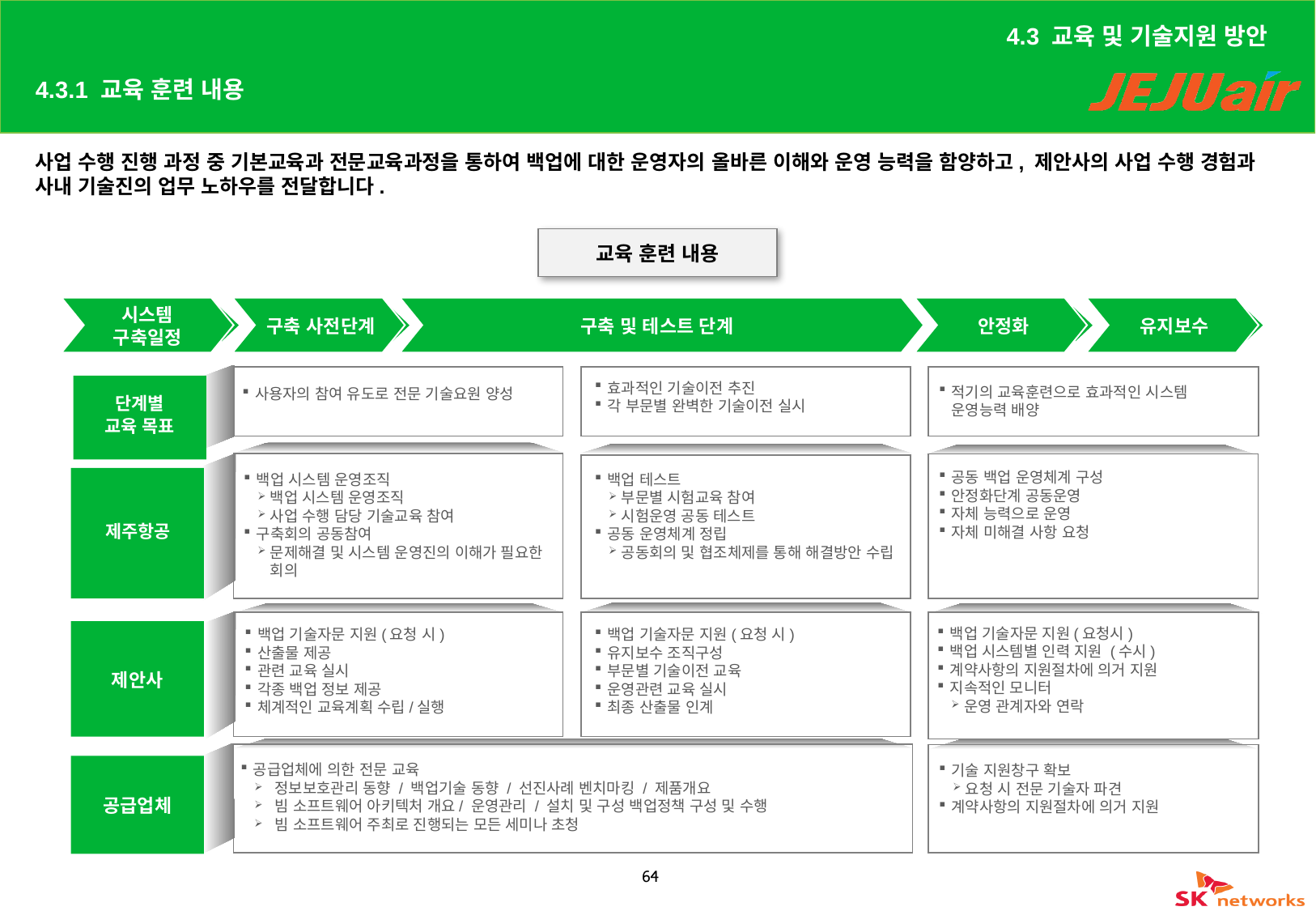

4.3 교육 및 기술지원 방안
# 4.3.1 교육 훈련 내용

사업 수행 진행 과정 중 기본교육과 전문교육과정을 통하여 백업에 대한 운영자의 올바른 이해와 운영 능력을 함양하고, 제안사의 사업 수행 경험과 사내 기술진의 업무 노하우를 전달합니다.
교육 훈련 내용

구축 및 테스트 단계

시스템
구축일정
구축 사전단계
안정화
유지보수

효과적인 기술이전 추진
각 부문별 완벽한 기술이전 실시

적기의 교육훈련으로 효과적인 시스템 운영능력 배양
사용자의 참여 유도로 전문 기술요원 양성
단계별
교육 목표

공동 백업 운영체계 구성
안정화단계 공동운영
자체 능력으로 운영
자체 미해결 사항 요청
백업 시스템 운영조직
백업 시스템 운영조직
사업 수행 담당 기술교육 참여
구축회의 공동참여
문제해결 및 시스템 운영진의 이해가 필요한 회의
백업 테스트
부문별 시험교육 참여
시험운영 공동 테스트
공동 운영체계 정립
공동회의 및 협조체제를 통해 해결방안 수립

제주항공

백업 기술자문 지원(요청시)
백업 시스템별 인력 지원 (수시)
계약사항의 지원절차에 의거 지원
지속적인 모니터
운영 관계자와 연락
백업 기술자문 지원(요청 시)
산출물 제공
관련 교육 실시
각종 백업 정보 제공
체계적인 교육계획 수립/실행
백업 기술자문 지원(요청 시)
유지보수 조직구성
부문별 기술이전 교육
운영관련 교육 실시
최종 산출물 인계
제안사

공급업체에 의한 전문 교육
 정보보호관리 동향 / 백업기술 동향 / 선진사례 벤치마킹 / 제품개요
 빔 소프트웨어 아키텍처 개요/ 운영관리 / 설치 및 구성 백업정책 구성 및 수행
 빔 소프트웨어 주최로 진행되는 모든 세미나 초청
기술 지원창구 확보
요청 시 전문 기술자 파견
계약사항의 지원절차에 의거 지원
공급업체
64